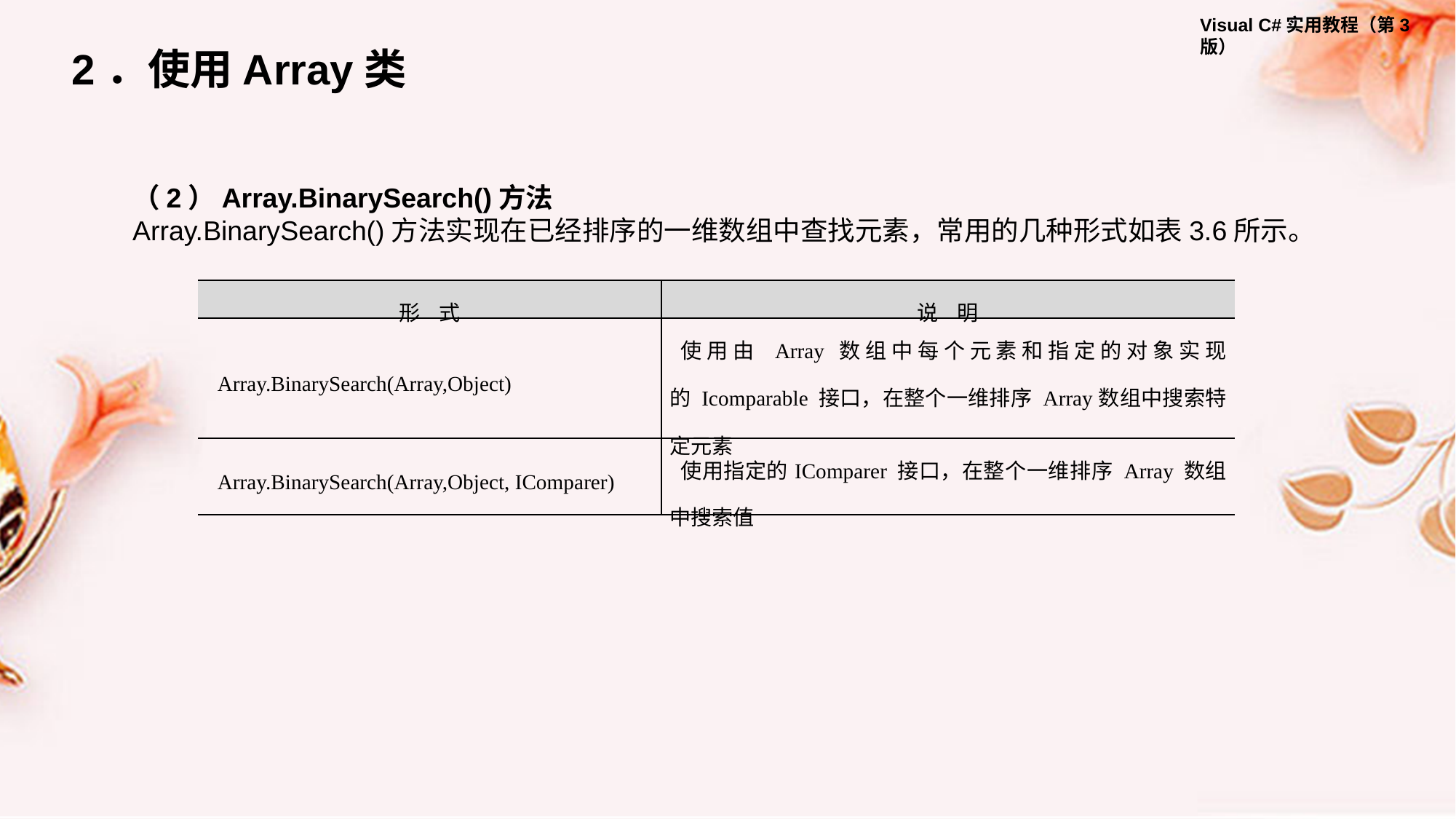

2．使用Array类
（2）Array.BinarySearch()方法
Array.BinarySearch()方法实现在已经排序的一维数组中查找元素，常用的几种形式如表3.6所示。
| 形 式 | 说 明 |
| --- | --- |
| Array.BinarySearch(Array,Object) | 使用由 Array 数组中每个元素和指定的对象实现的 Icomparable 接口，在整个一维排序 Array 数组中搜索特定元素 |
| Array.BinarySearch(Array,Object, IComparer) | 使用指定的IComparer 接口，在整个一维排序 Array 数组中搜索值 |